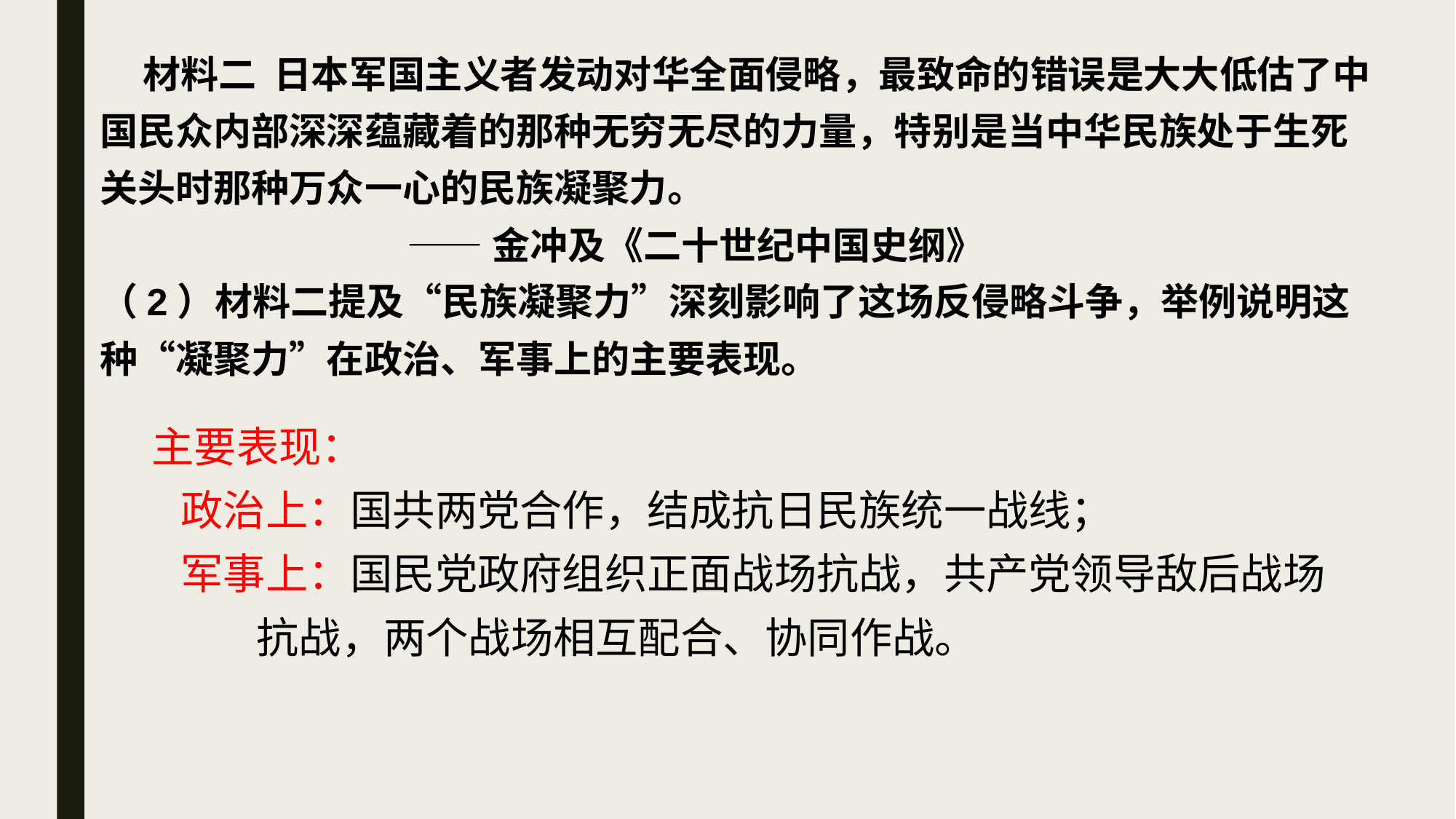

材料二  日本军国主义者发动对华全面侵略，最致命的错误是大大低估了中国民众内部深深蕴藏着的那种无穷无尽的力量，特别是当中华民族处于生死关头时那种万众一心的民族凝聚力。
                                    ——金冲及《二十世纪中国史纲》
（2）材料二提及“民族凝聚力”深刻影响了这场反侵略斗争，举例说明这种“凝聚力”在政治、军事上的主要表现。
主要表现：
  政治上：国共两党合作，结成抗日民族统一战线；
  军事上：国民党政府组织正面战场抗战，共产党领导敌后战场
          抗战，两个战场相互配合、协同作战。